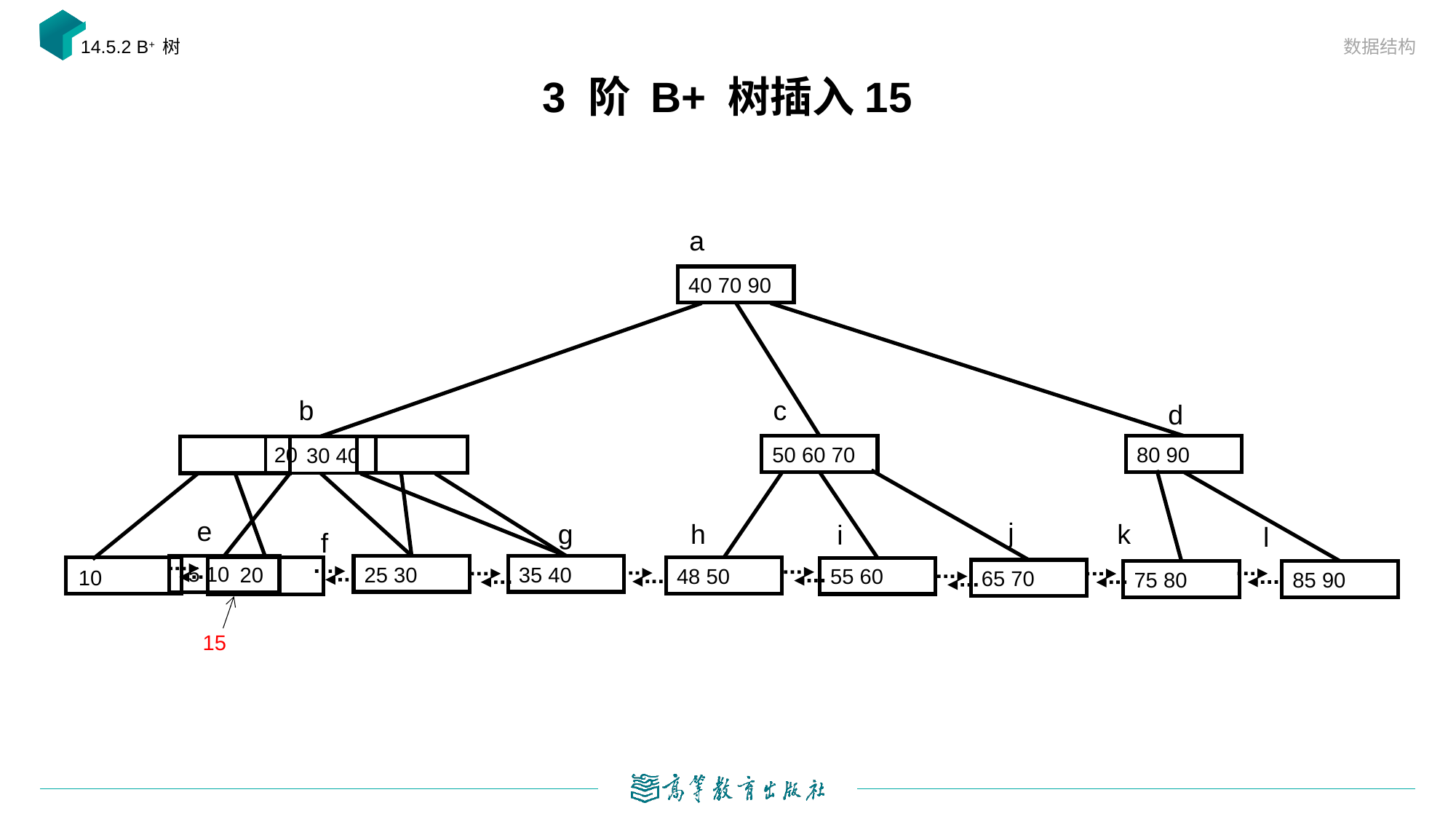

数据结构
14.5.2 B+ 树
# 3 阶 B+ 树插入15
a
40 70 90
c
b
d
50 60 70
80 90
20

30 40
e
j
k
h
g
i
l
f

5 10
25 30
35 40
20

48 50

55 60
10
65 70
75 80
85 90

15